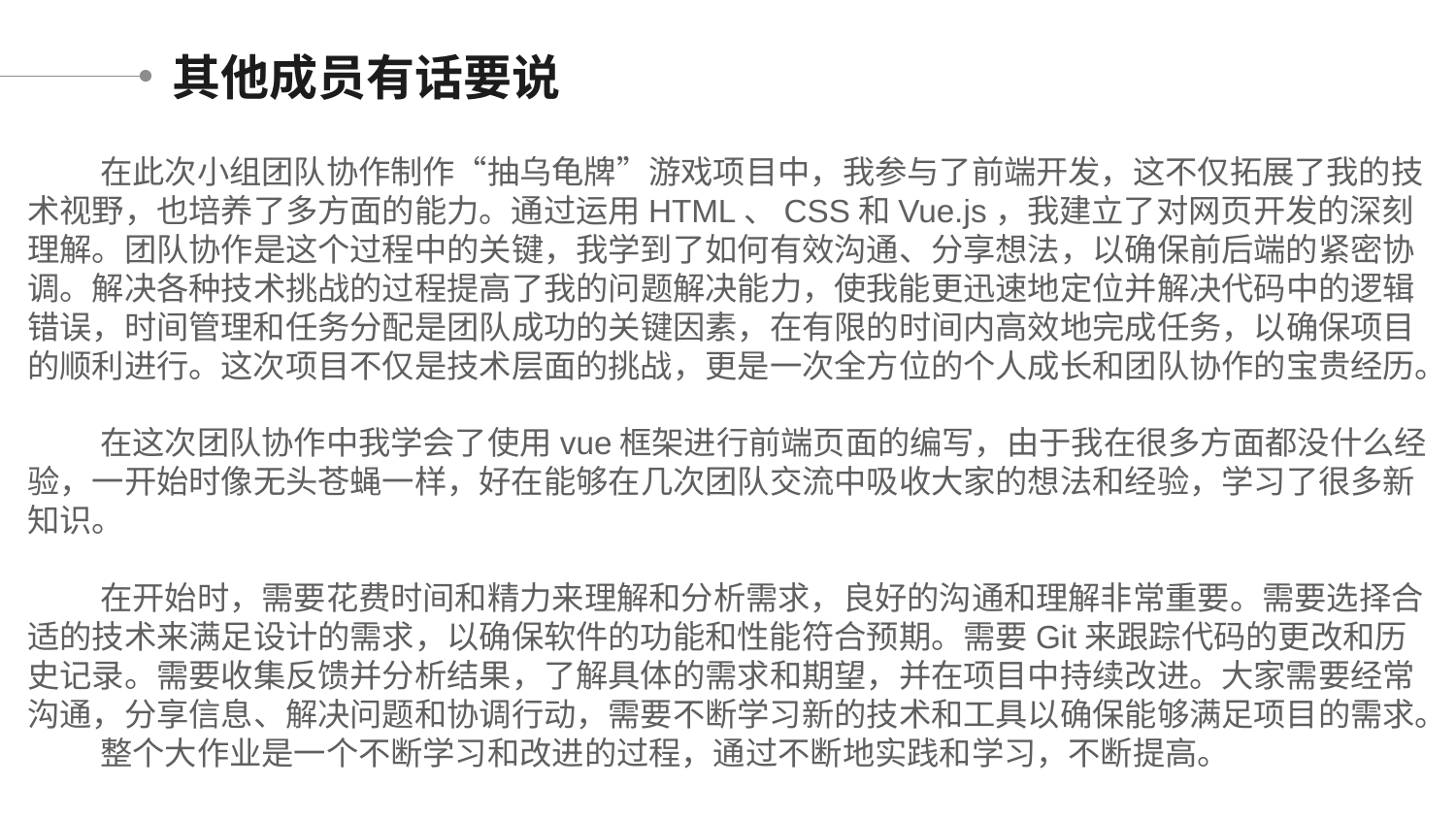

其他成员有话要说
在此次小组团队协作制作“抽乌龟牌”游戏项目中，我参与了前端开发，这不仅拓展了我的技术视野，也培养了多方面的能力。通过运用HTML、CSS和Vue.js，我建立了对网页开发的深刻理解。团队协作是这个过程中的关键，我学到了如何有效沟通、分享想法，以确保前后端的紧密协调。解决各种技术挑战的过程提高了我的问题解决能力，使我能更迅速地定位并解决代码中的逻辑错误，时间管理和任务分配是团队成功的关键因素，在有限的时间内高效地完成任务，以确保项目的顺利进行。这次项目不仅是技术层面的挑战，更是一次全方位的个人成长和团队协作的宝贵经历。

在这次团队协作中我学会了使用vue框架进行前端页面的编写，由于我在很多方面都没什么经验，一开始时像无头苍蝇一样，好在能够在几次团队交流中吸收大家的想法和经验，学习了很多新知识。

在开始时，需要花费时间和精力来理解和分析需求，良好的沟通和理解非常重要。需要选择合适的技术来满足设计的需求，以确保软件的功能和性能符合预期。需要Git来跟踪代码的更改和历史记录。需要收集反馈并分析结果，了解具体的需求和期望，并在项目中持续改进。大家需要经常沟通，分享信息、解决问题和协调行动，需要不断学习新的技术和工具以确保能够满足项目的需求。
整个大作业是一个不断学习和改进的过程，通过不断地实践和学习，不断提高。